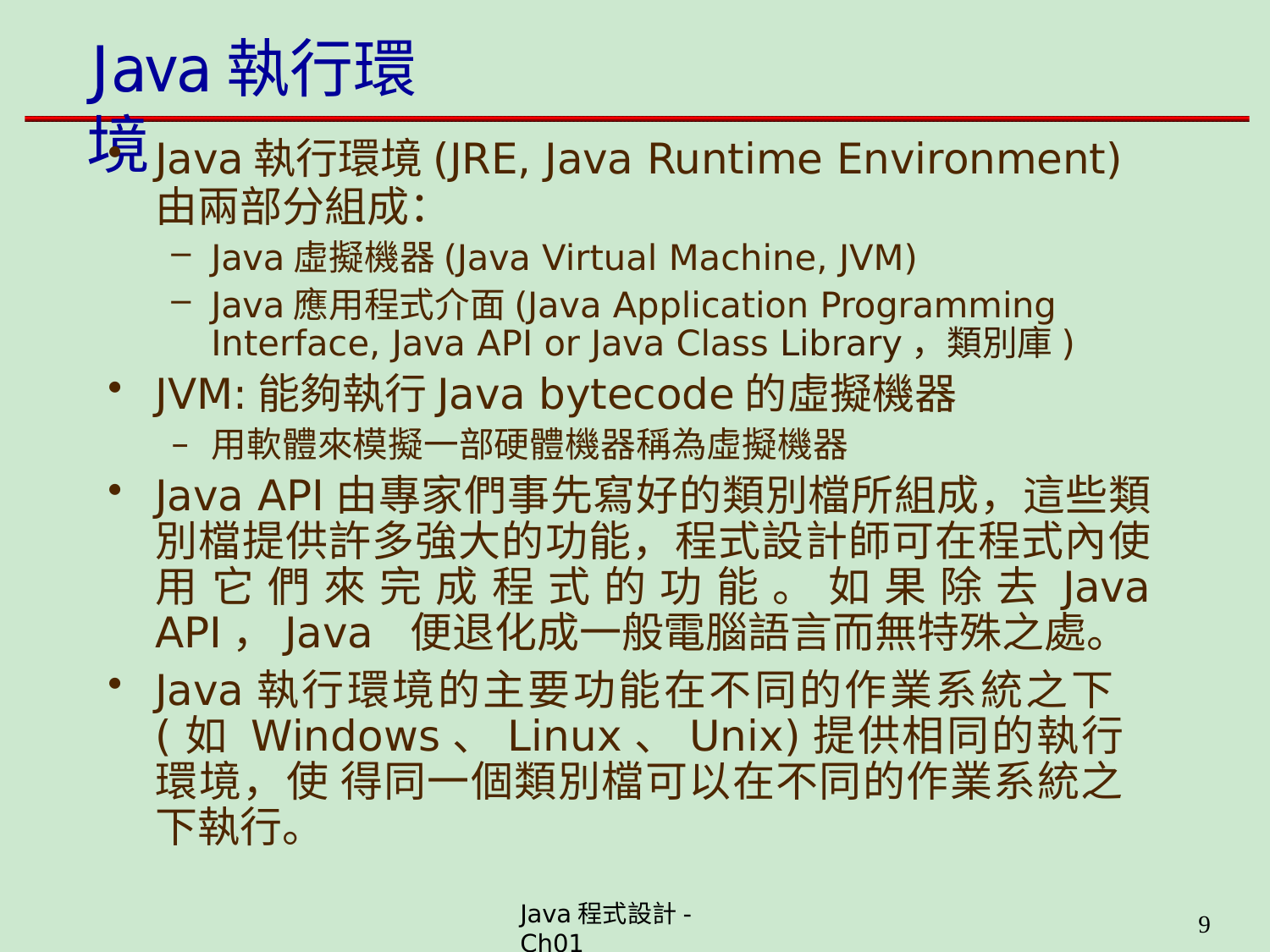

# Java執行環境
Java執行環境(JRE, Java Runtime Environment)
由兩部分組成：
Java虛擬機器(Java Virtual Machine, JVM)
Java應用程式介面(Java Application Programming  Interface, Java API or Java Class Library，類別庫)
JVM:能夠執行Java bytecode的虛擬機器
用軟體來模擬一部硬體機器稱為虛擬機器
Java API由專家們事先寫好的類別檔所組成，這些類 別檔提供許多強大的功能，程式設計師可在程式內使 用它們來完成程式的功能。如果除去Java API，Java  便退化成一般電腦語言而無特殊之處。
Java執行環境的主要功能在不同的作業系統之下(如 Windows、Linux、Unix)提供相同的執行環境，使 得同一個類別檔可以在不同的作業系統之下執行。
Java程式設計-Ch01
9